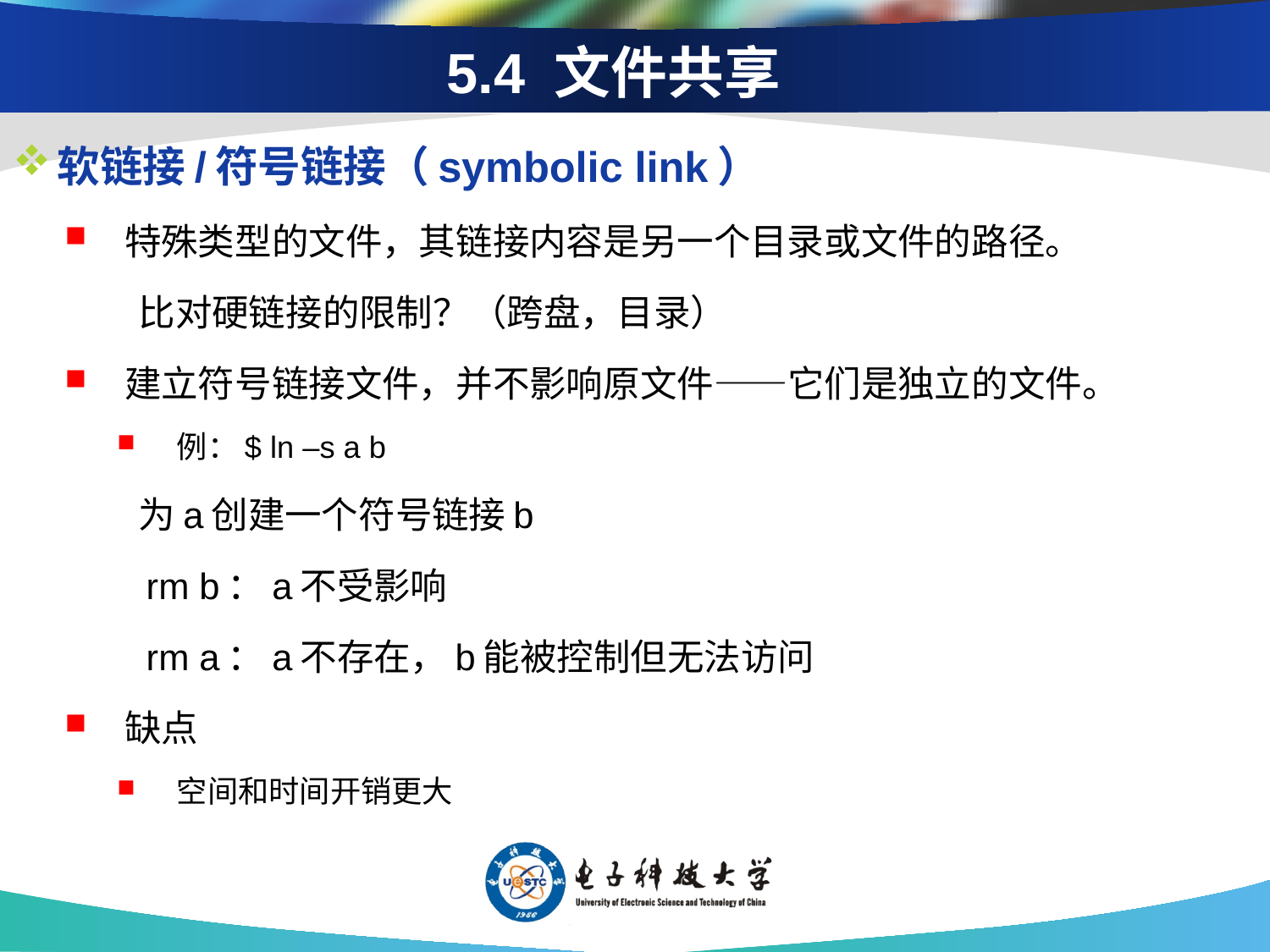

# 5.4 文件共享
软链接/符号链接（symbolic link）
特殊类型的文件，其链接内容是另一个目录或文件的路径。
        比对硬链接的限制？（跨盘，目录）
建立符号链接文件，并不影响原文件——它们是独立的文件。
例：$ ln –s a b
        为a创建一个符号链接b
        rm b：a不受影响
        rm a：a不存在，b能被控制但无法访问
缺点
空间和时间开销更大